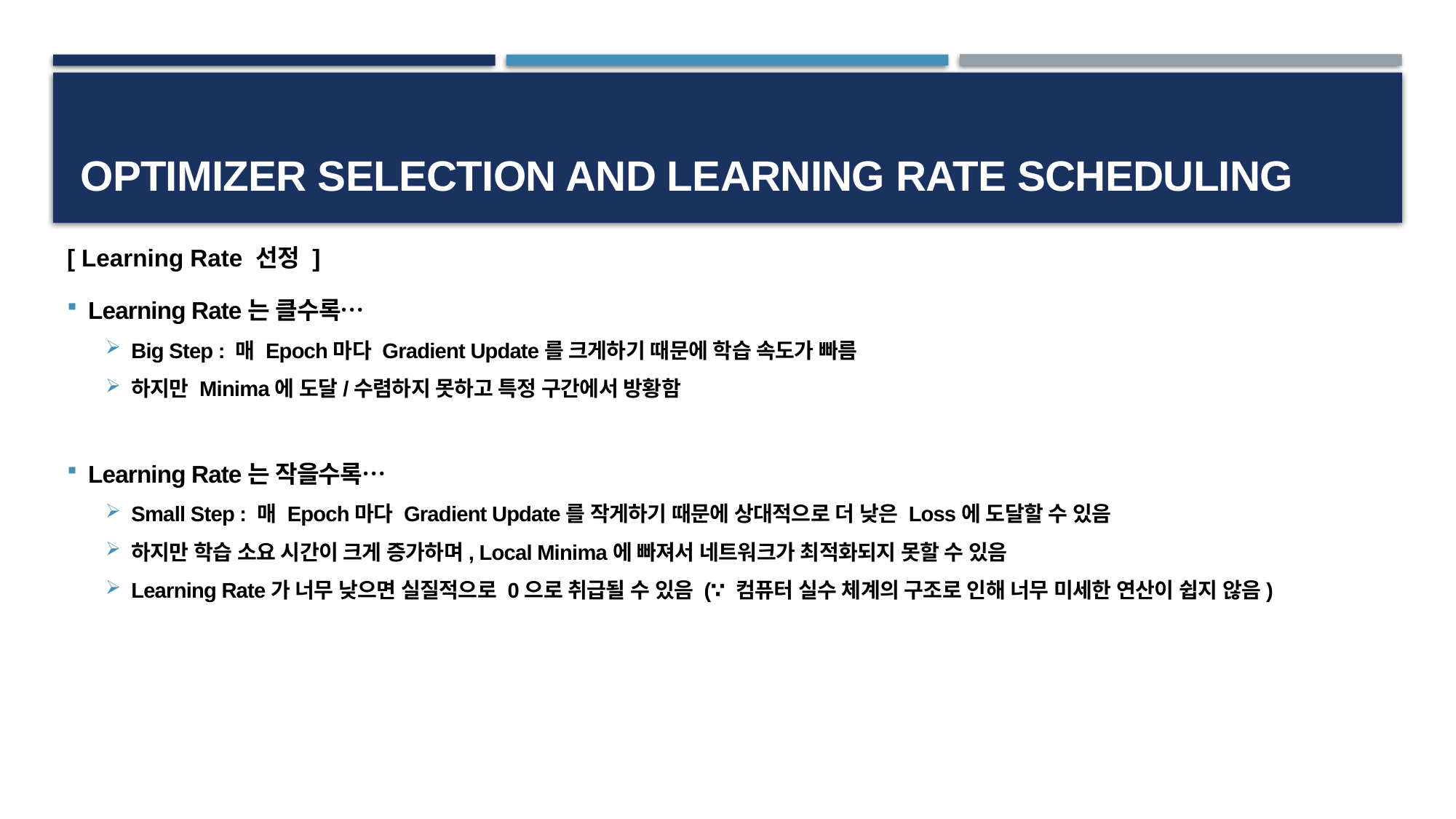

# Optimizer Selection and Learning Rate Scheduling
[ Learning Rate 선정 ]
Learning Rate는 클수록…
Big Step : 매 Epoch마다 Gradient Update를 크게하기 때문에 학습 속도가 빠름
하지만 Minima에 도달/수렴하지 못하고 특정 구간에서 방황함

Learning Rate는 작을수록…
Small Step : 매 Epoch마다 Gradient Update를 작게하기 때문에 상대적으로 더 낮은 Loss에 도달할 수 있음
하지만 학습 소요 시간이 크게 증가하며, Local Minima에 빠져서 네트워크가 최적화되지 못할 수 있음
Learning Rate가 너무 낮으면 실질적으로 0으로 취급될 수 있음 (∵ 컴퓨터 실수 체계의 구조로 인해 너무 미세한 연산이 쉽지 않음)